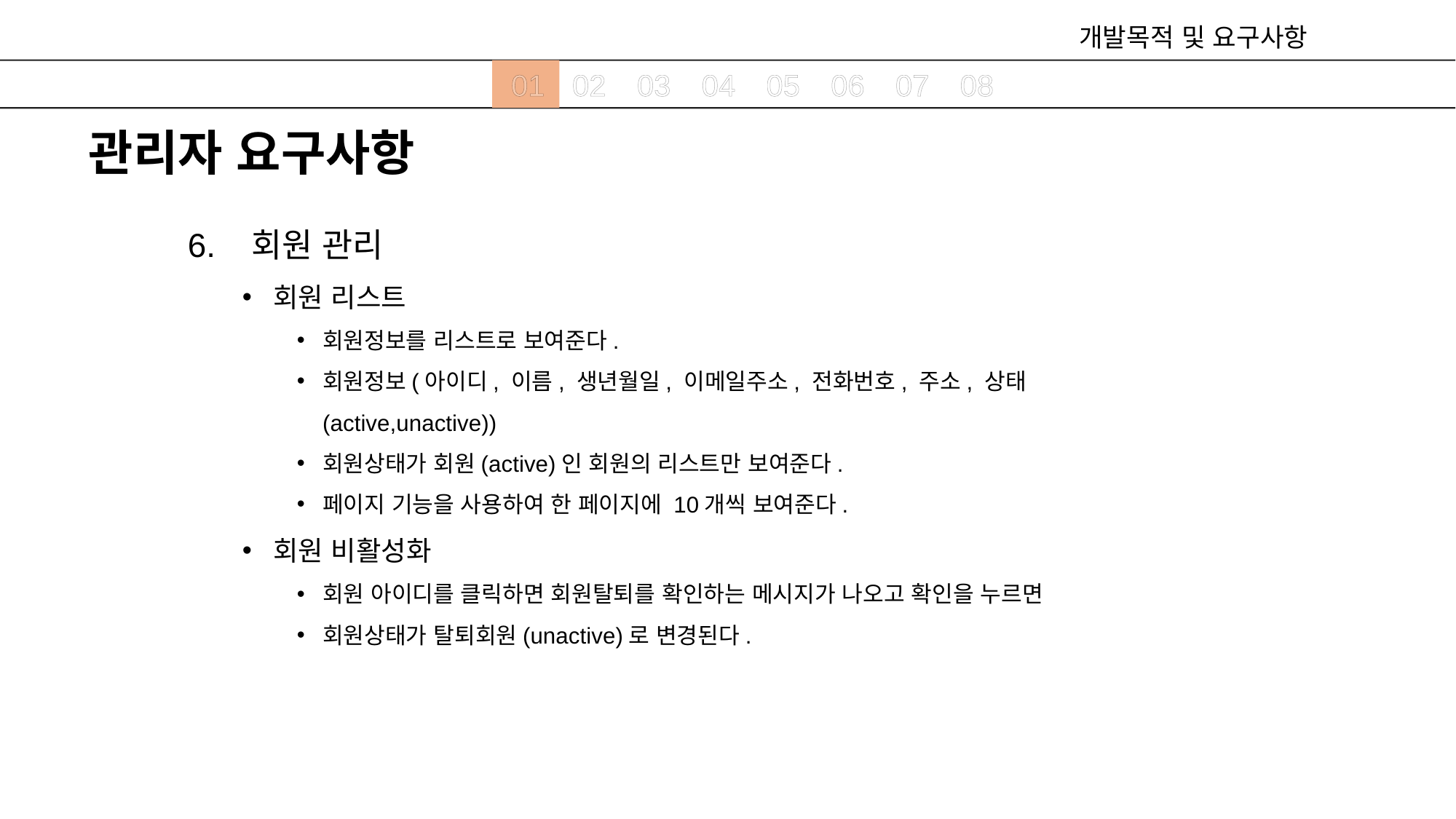

개발목적 및 요구사항

01
02
03
04
05
06
07
08
관리자 요구사항
6.   회원 관리
회원 리스트
회원정보를 리스트로 보여준다.
회원정보(아이디, 이름, 생년월일, 이메일주소, 전화번호, 주소, 상태(active,unactive))
회원상태가 회원(active)인 회원의 리스트만 보여준다.
페이지 기능을 사용하여 한 페이지에 10개씩 보여준다.
회원 비활성화
회원 아이디를 클릭하면 회원탈퇴를 확인하는 메시지가 나오고 확인을 누르면
회원상태가 탈퇴회원(unactive)로 변경된다.